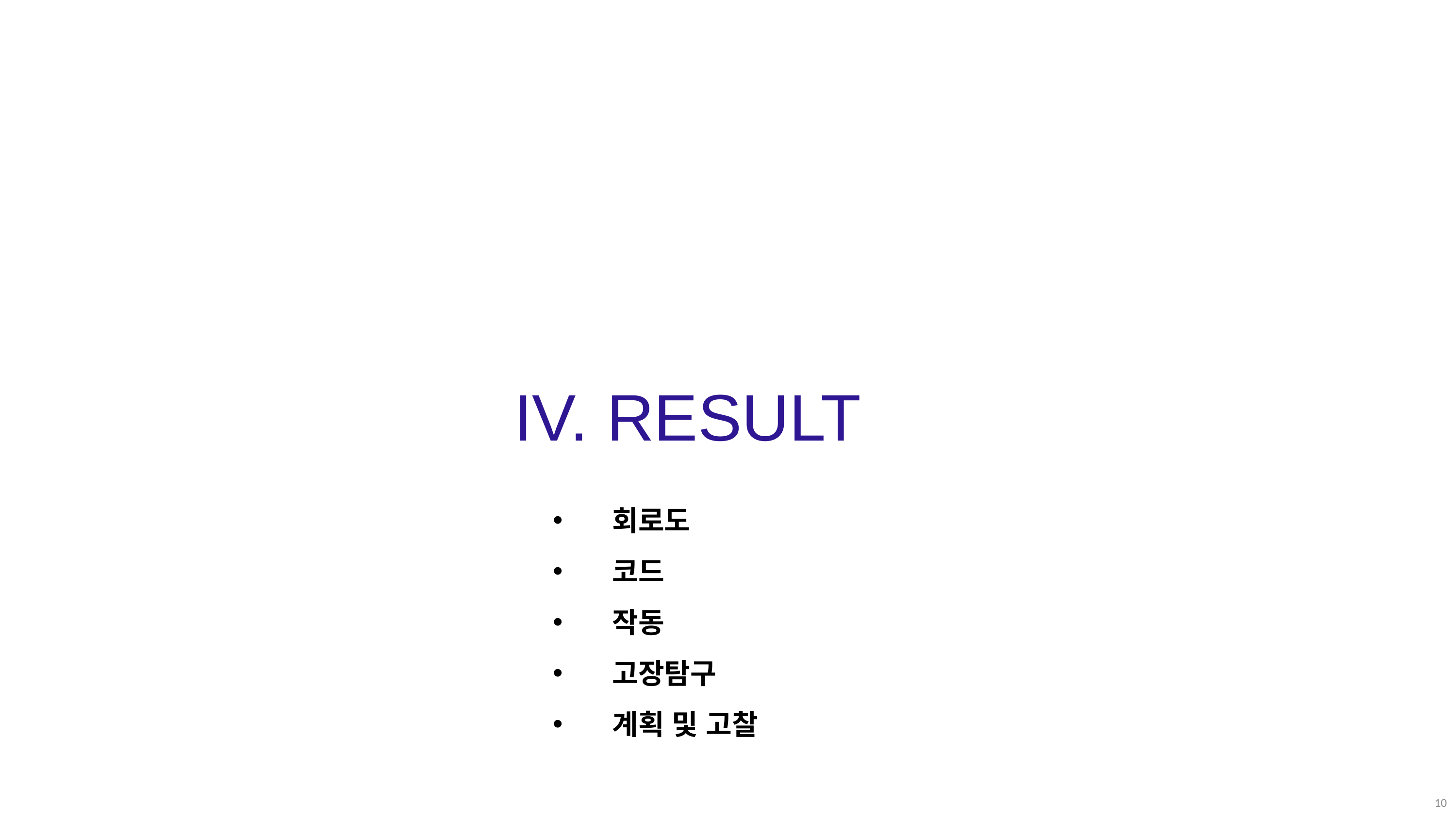

IV. RESULT
회로도
코드
작동
고장탐구
계획 및 고찰
10